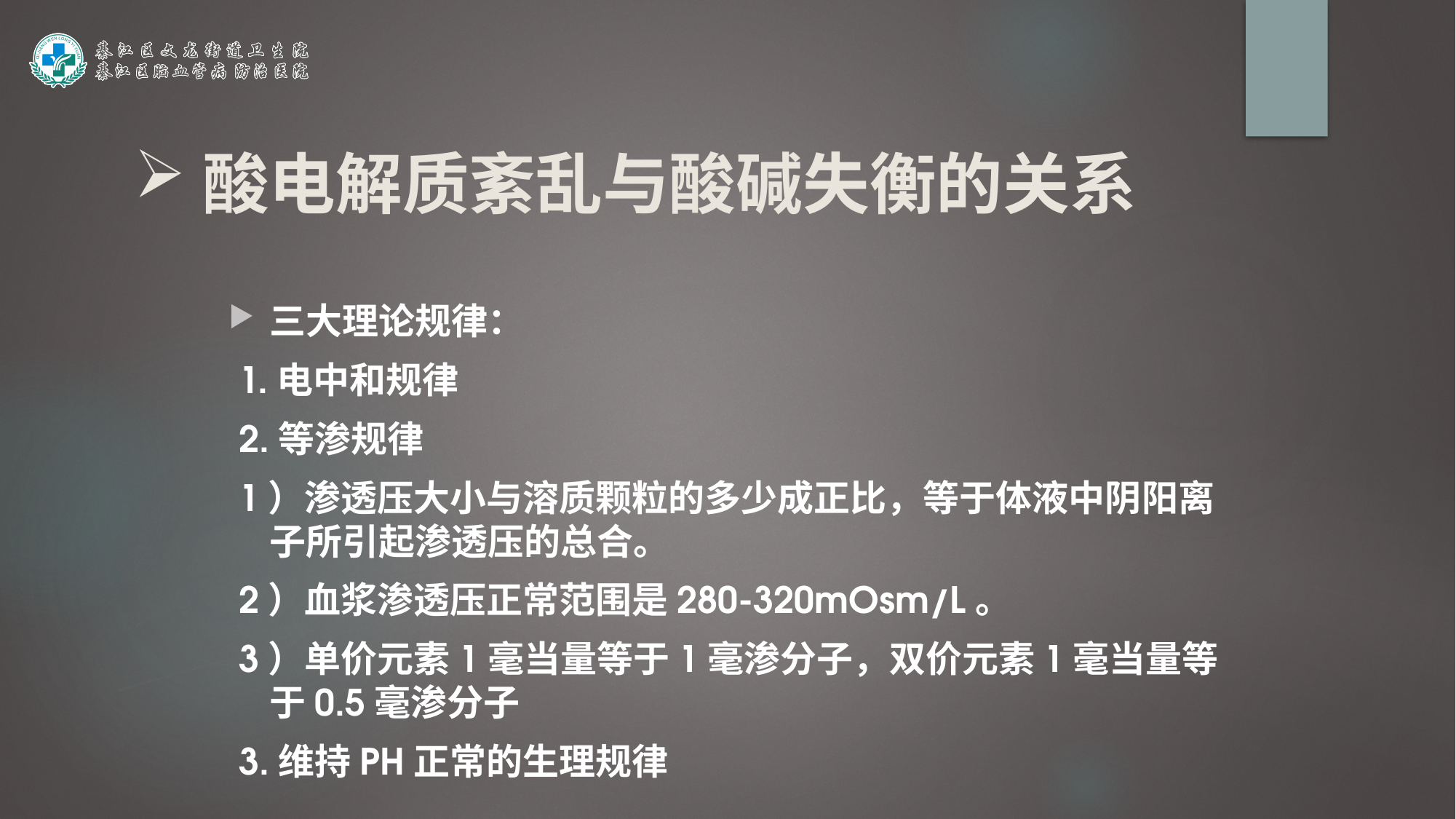

酸电解质紊乱与酸碱失衡的关系
三大理论规律：
 1.电中和规律
 2.等渗规律
 1）渗透压大小与溶质颗粒的多少成正比，等于体液中阴阳离子所引起渗透压的总合。
 2）血浆渗透压正常范围是280-320mOsm/L。
 3）单价元素1毫当量等于1毫渗分子，双价元素1毫当量等于0.5毫渗分子
 3.维持PH正常的生理规律